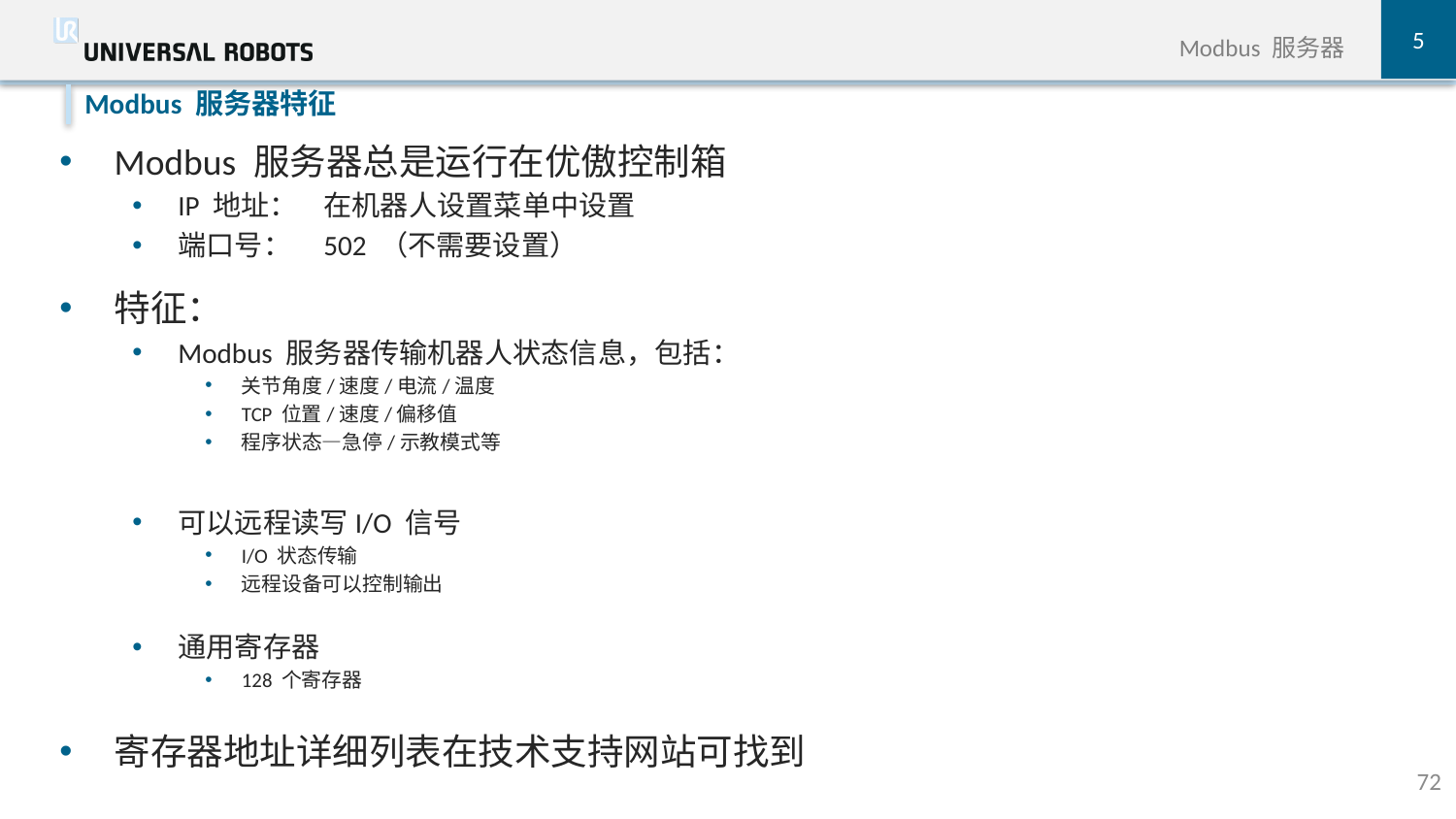

5
Modbus 服务器

Modbus 服务器总是运行在优傲控制箱
IP 地址：	在机器人设置菜单中设置
端口号：	502 （不需要设置）

特征：
Modbus 服务器传输机器人状态信息，包括：
关节角度/速度/电流/温度
TCP 位置/速度/偏移值
程序状态—急停/示教模式等

可以远程读写I/O 信号
I/O 状态传输
远程设备可以控制输出

通用寄存器
128 个寄存器

寄存器地址详细列表在技术支持网站可找到

Modbus 服务器特征
72